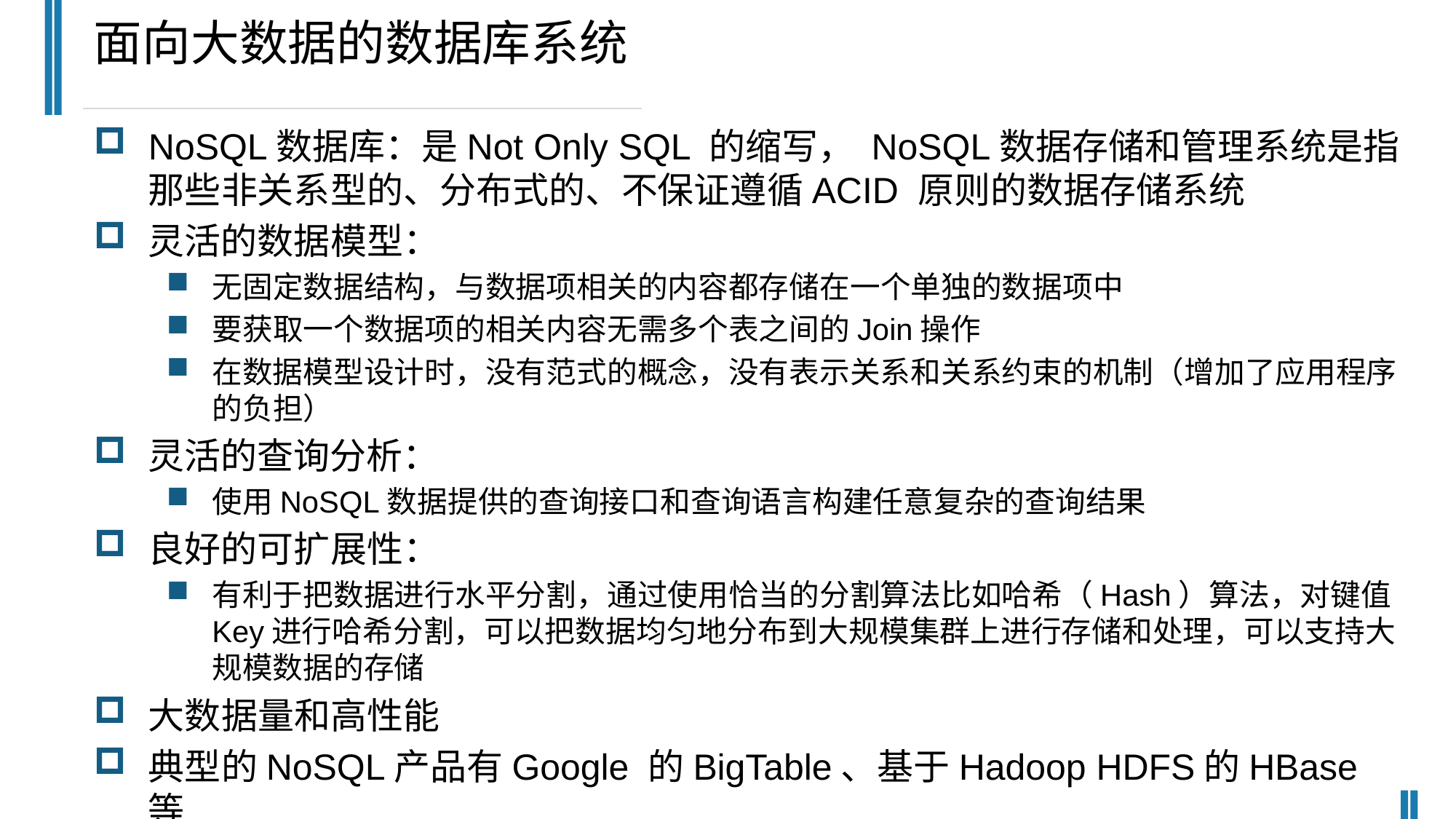

面向大数据的数据库系统

NoSQL数据库：是Not Only SQL 的缩写， NoSQL数据存储和管理系统是指那些非关系型的、分布式的、不保证遵循ACID 原则的数据存储系统
灵活的数据模型：
无固定数据结构，与数据项相关的内容都存储在一个单独的数据项中
要获取一个数据项的相关内容无需多个表之间的Join操作
在数据模型设计时，没有范式的概念，没有表示关系和关系约束的机制（增加了应用程序的负担）
灵活的查询分析：
使用NoSQL数据提供的查询接口和查询语言构建任意复杂的查询结果
良好的可扩展性：
有利于把数据进行水平分割，通过使用恰当的分割算法比如哈希（Hash）算法，对键值Key进行哈希分割，可以把数据均匀地分布到大规模集群上进行存储和处理，可以支持大规模数据的存储
大数据量和高性能
典型的NoSQL产品有Google 的BigTable、基于Hadoop HDFS的HBase等.